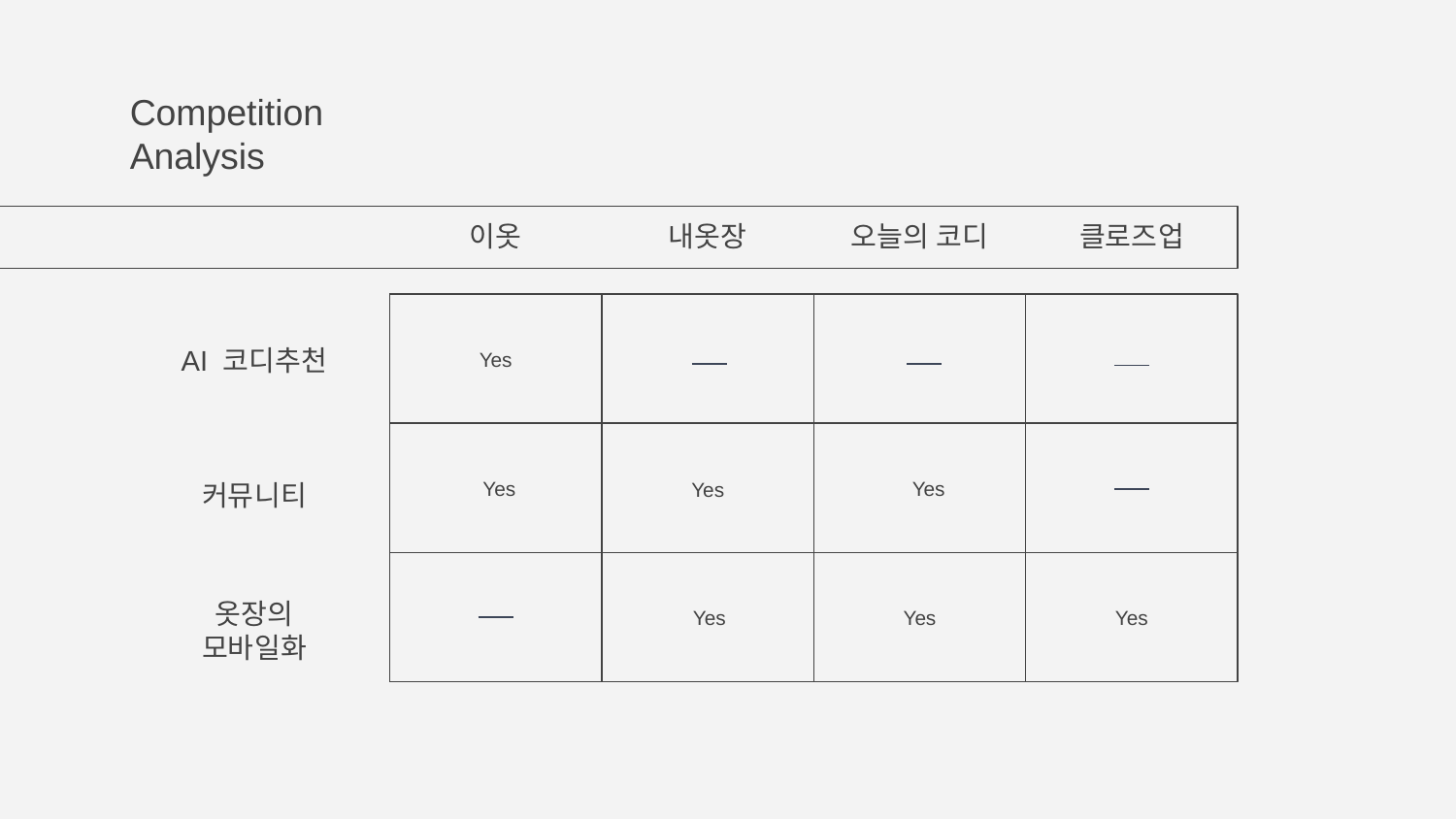

# Competition Analysis

이옷

내옷장

오늘의 코디
클로즈업

Yes
AI 코디추천

Yes
Yes
Yes
커뮤니티

Yes
Yes
Yes
옷장의 모바일화